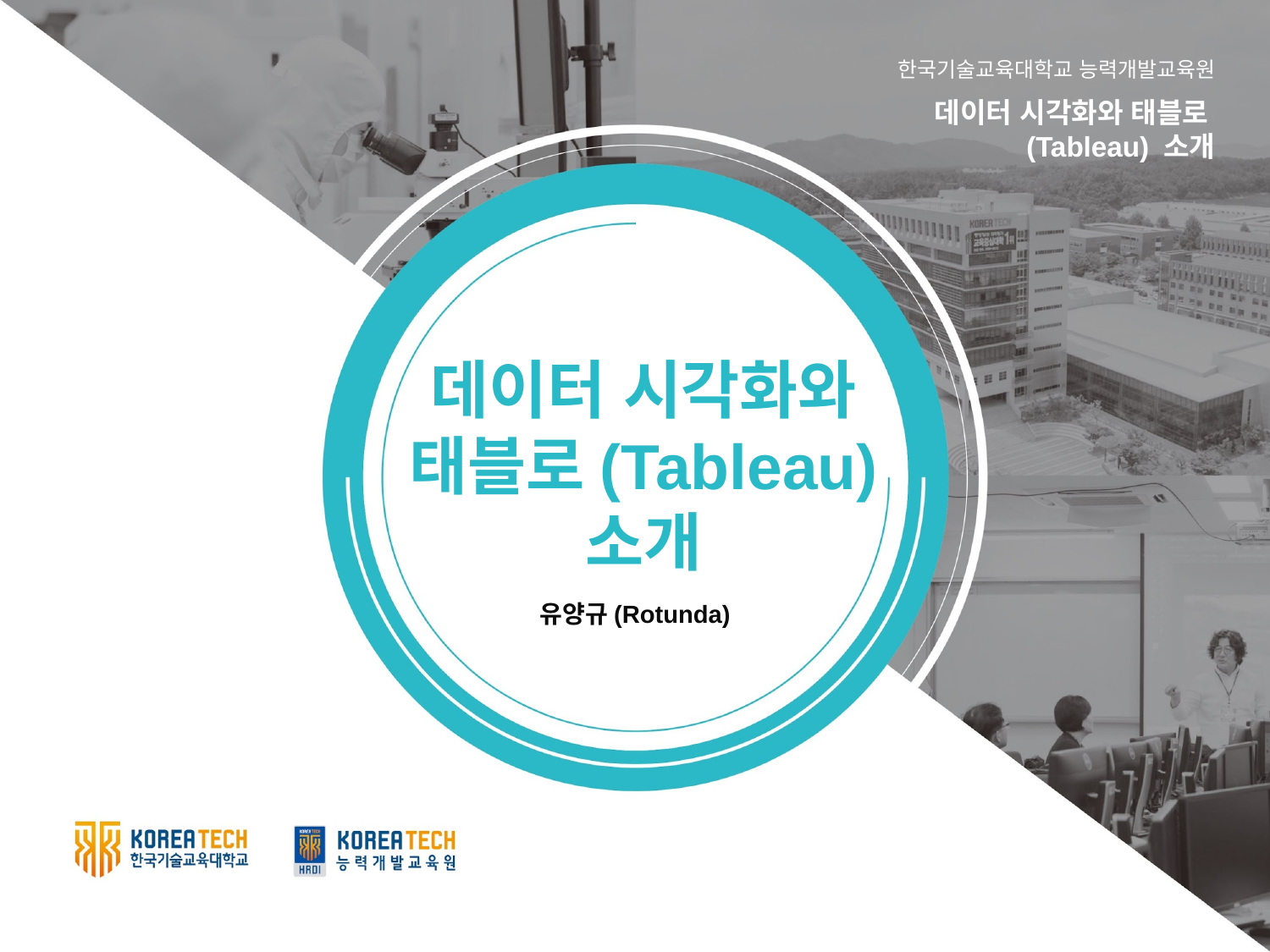

한국기술교육대학교 능력개발교육원
데이터 시각화와 태블로(Tableau) 소개
데이터 시각화와 태블로(Tableau) 소개
유양규(Rotunda)